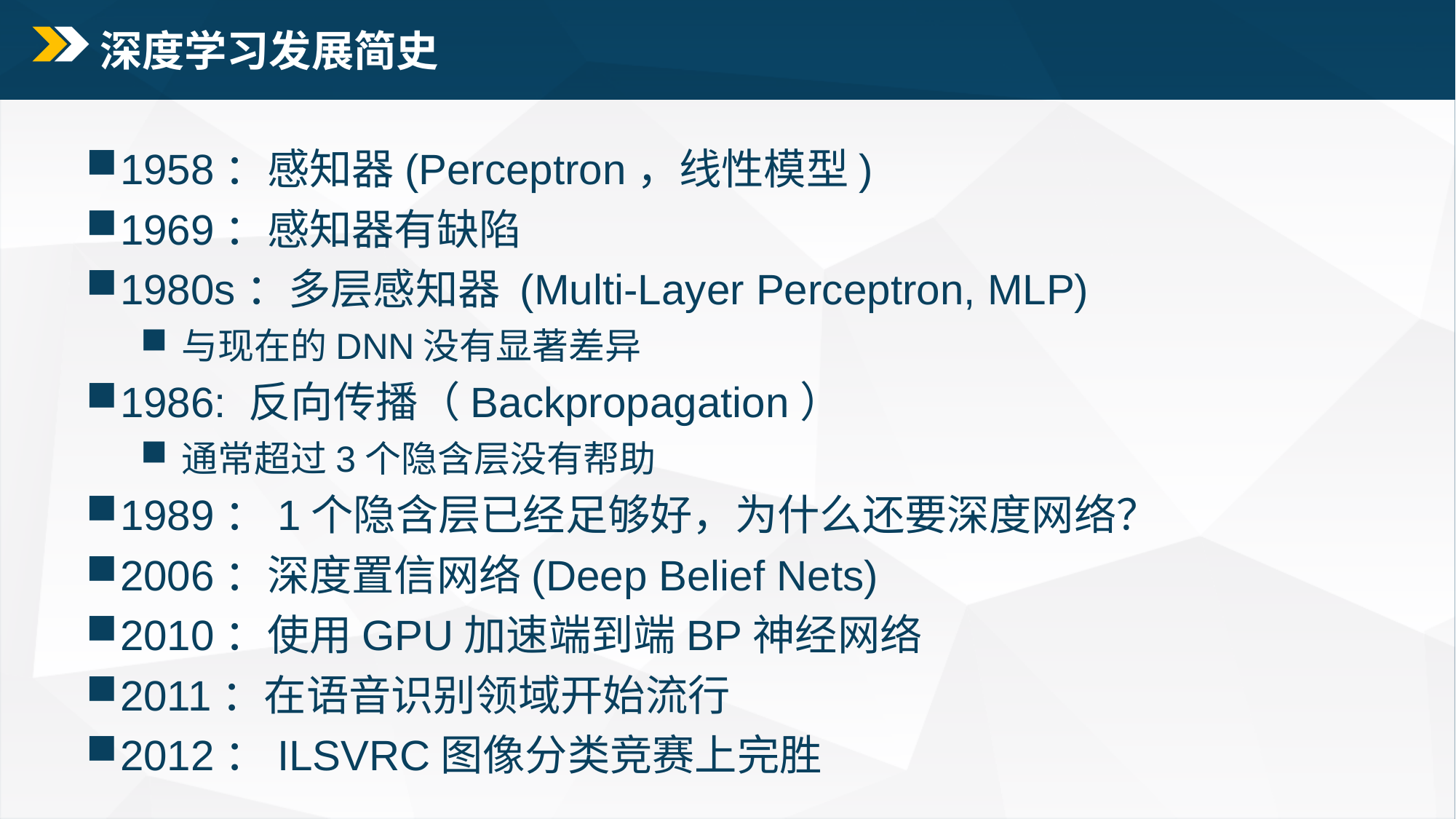

# 深度学习发展简史
1958：感知器(Perceptron，线性模型)
1969：感知器有缺陷
1980s：多层感知器 (Multi-Layer Perceptron, MLP)
与现在的DNN没有显著差异
1986: 反向传播（Backpropagation）
通常超过3个隐含层没有帮助
1989：1个隐含层已经足够好，为什么还要深度网络？
2006：深度置信网络(Deep Belief Nets)
2010：使用GPU加速端到端BP神经网络
2011：在语音识别领域开始流行
2012：ILSVRC图像分类竞赛上完胜